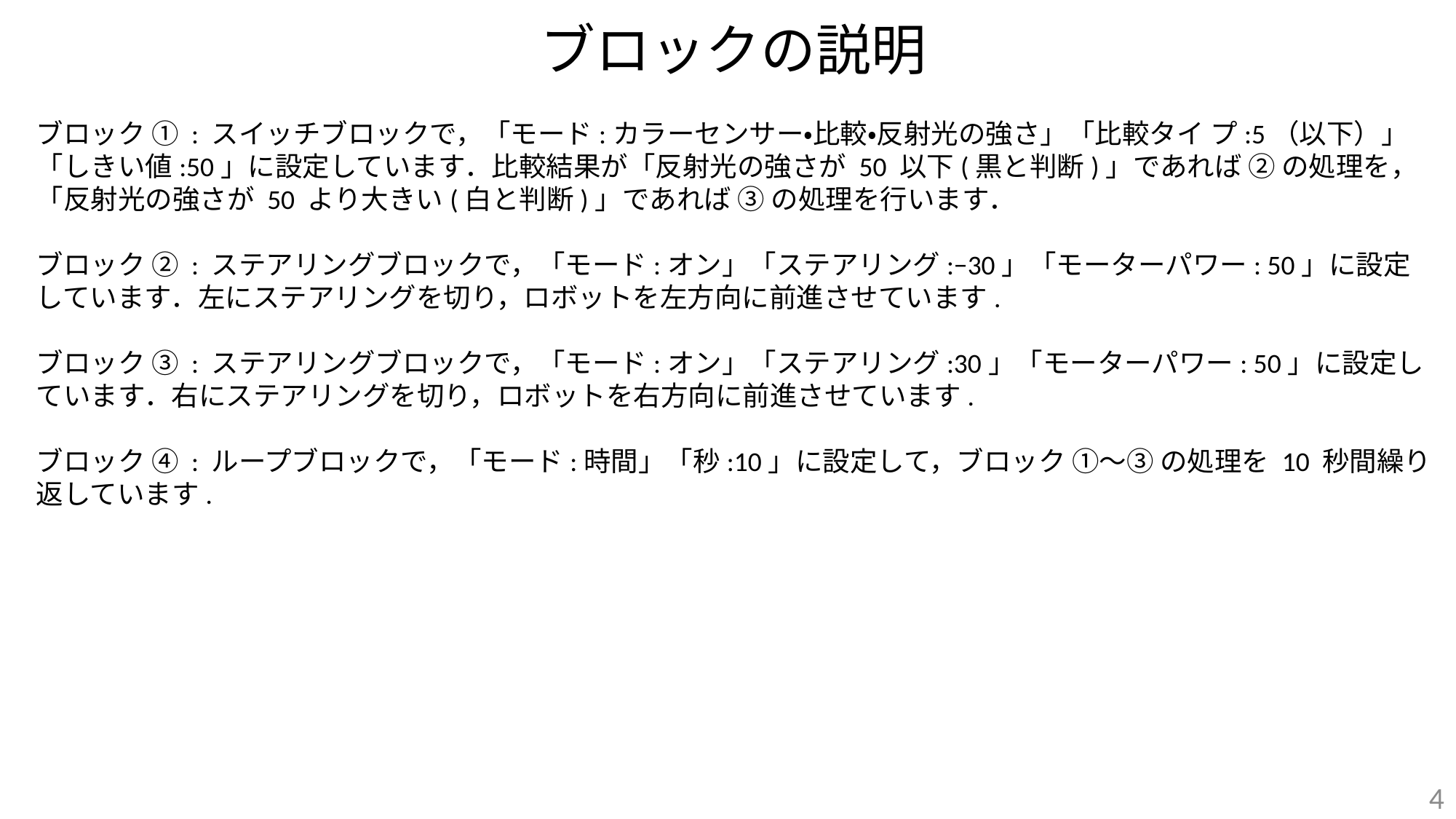

# ブロックの説明
ブロック ① : スイッチブロックで，「モード:カラーセンサー・比較・反射光の強さ」「比較タイ プ:5（以下）」「しきい値:50」に設定しています．比較結果が「反射光の強さが 50 以下(黒と判断)」であれば ② の処理を，「反射光の強さが 50 より大きい(白と判断)」であれば ③ の処理を行います．

ブロック ② : ステアリングブロックで，「モード:オン」「ステアリング:−30」「モーターパワー: 50」に設定しています．左にステアリングを切り，ロボットを左方向に前進させています.

ブロック ③ : ステアリングブロックで，「モード:オン」「ステアリング:30」「モーターパワー: 50」に設定しています．右にステアリングを切り，ロボットを右方向に前進させています.

ブロック ④ : ループブロックで，「モード:時間」「秒:10」に設定して，ブロック ①〜③ の処理を 10 秒間繰り返しています.
4